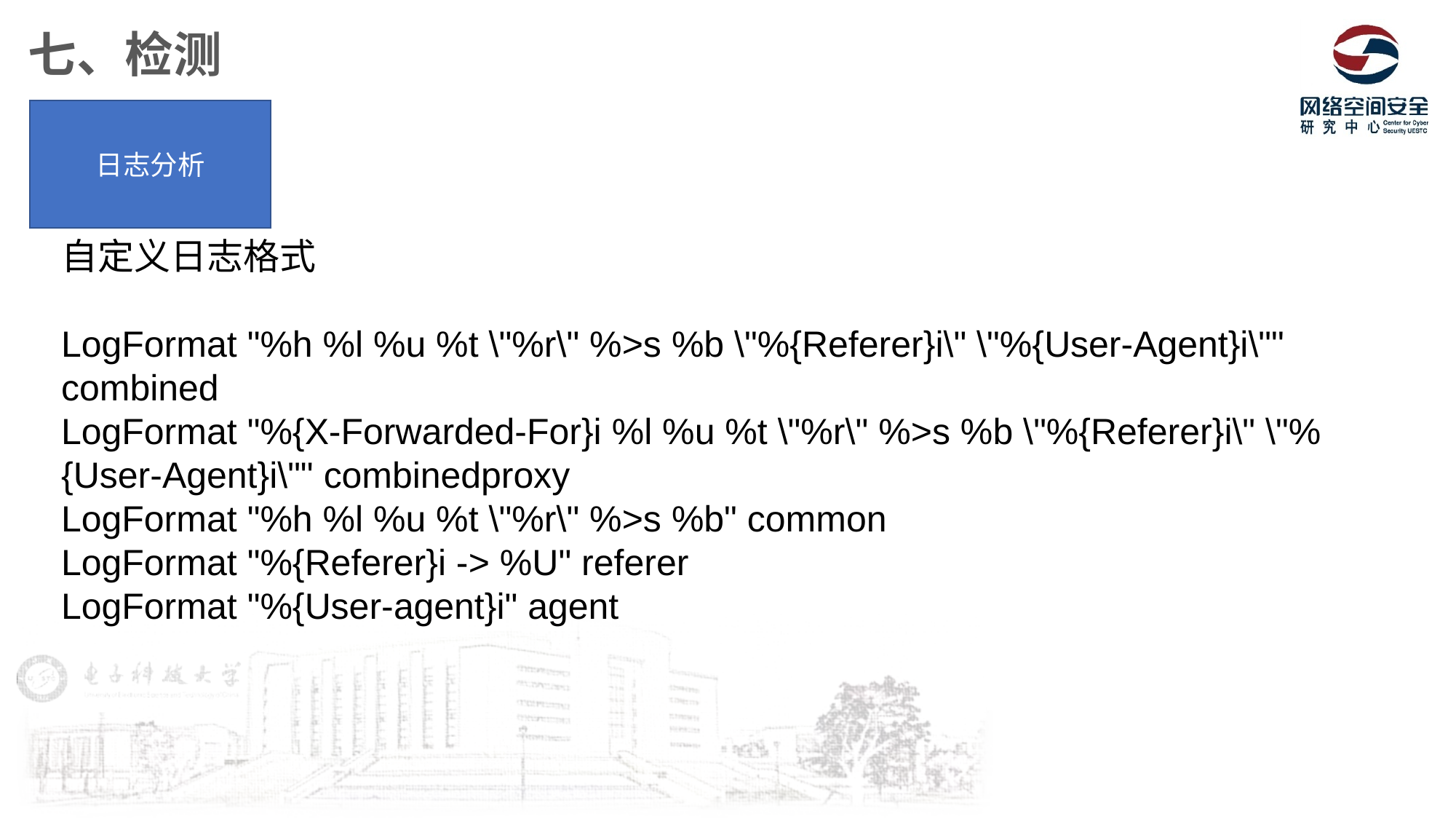

七、检测
日志分析
自定义日志格式

LogFormat "%h %l %u %t \"%r\" %>s %b \"%{Referer}i\" \"%{User-Agent}i\"" combined
LogFormat "%{X-Forwarded-For}i %l %u %t \"%r\" %>s %b \"%{Referer}i\" \"%{User-Agent}i\"" combinedproxy
LogFormat "%h %l %u %t \"%r\" %>s %b" common
LogFormat "%{Referer}i -> %U" referer
LogFormat "%{User-agent}i" agent